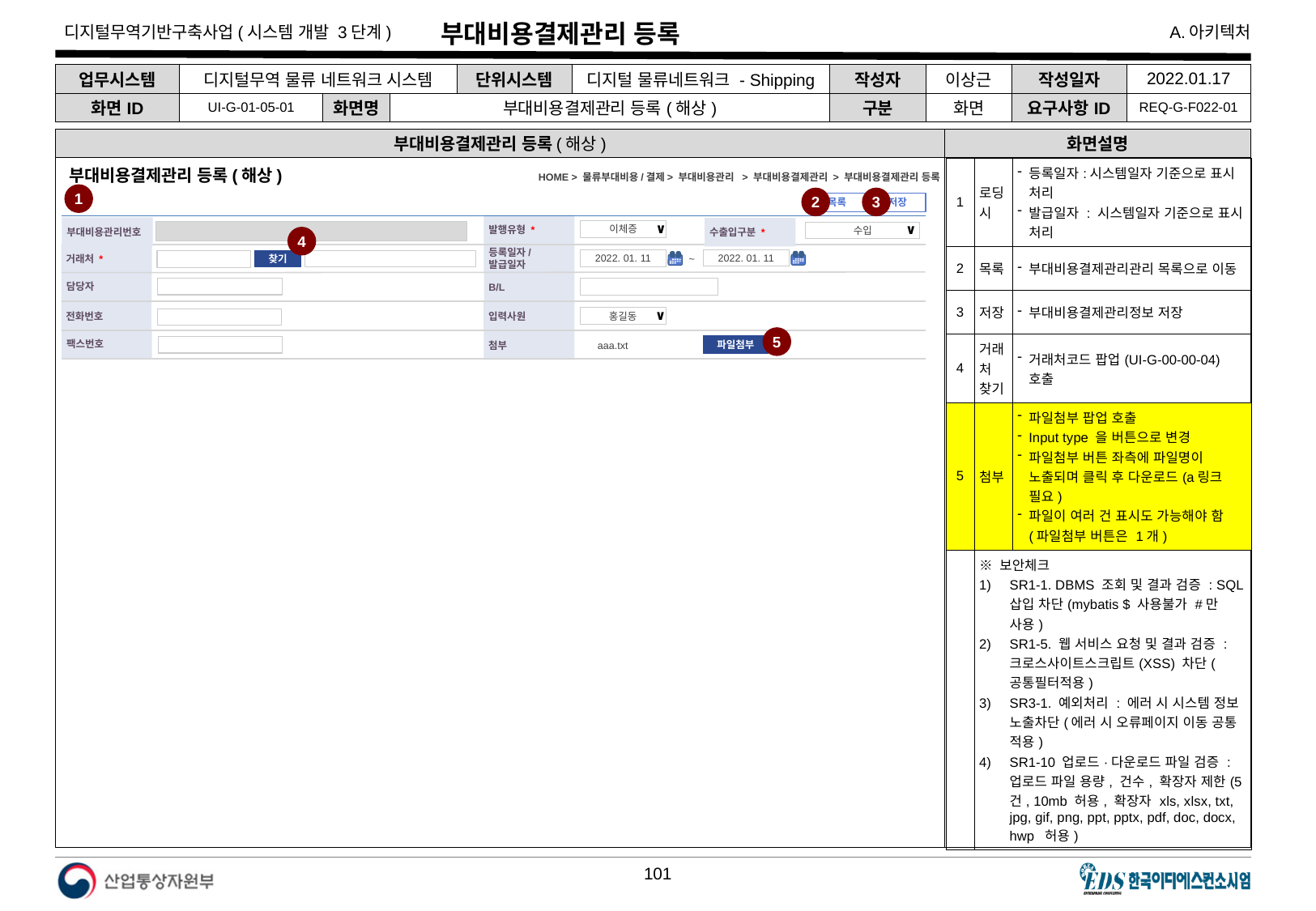

# 부대비용결제관리 등록
| 업무시스템 | 디지털무역 물류 네트워크 시스템 |  |  | 단위시스템 | 디지털 물류네트워크 - Shipping | 작성자 | 이상근 | 작성일자 | 2022.01.17 |
| --- | --- | --- | --- | --- | --- | --- | --- | --- | --- |
| 화면ID | UI-G-01-05-01 | 화면명 | 부대비용결제관리 등록(해상) |  |  | 구분 | 화면 | 요구사항ID | REQ-G-F022-01 |
부대비용결제관리 등록(해상)

화면설명

| 1 | 로딩시 | 등록일자:시스템일자 기준으로 표시 처리 발급일자 : 시스템일자 기준으로 표시 처리 |
| --- | --- | --- |
| 2 | 목록 | 부대비용결제관리관리 목록으로 이동 |
| 3 | 저장 | 부대비용결제관리정보 저장 |
| 4 | 거래처 찾기 | 거래처코드 팝업(UI-G-00-00-04)호출 |
| 5 | 첨부 | 파일첨부 팝업 호출 Input type 을 버튼으로 변경 파일첨부 버튼 좌측에 파일명이 노출되며 클릭 후 다운로드(a링크 필요) 파일이 여러 건 표시도 가능해야 함 (파일첨부 버튼은 1개) |
|  | ※ 보안체크 SR1-1. DBMS 조회 및 결과 검증 : SQL 삽입 차단(mybatis $ 사용불가 #만 사용) SR1-5. 웹 서비스 요청 및 결과 검증 : 크로스사이트스크립트(XSS) 차단(공통필터적용) SR3-1. 예외처리 : 에러 시 시스템 정보 노출차단(에러 시 오류페이지 이동 공통 적용) SR1-10 업로드·다운로드 파일 검증 : 업로드 파일 용량, 건수, 확장자 제한(5건, 10mb 허용, 확장자 xls, xlsx, txt, jpg, gif, png, ppt, pptx, pdf, doc, docx, hwp 허용) |  |
HOME > 물류부대비용/결제> 부대비용관리  > 부대비용결제관리 > 부대비용결제관리 등록
부대비용결제관리 등록(해상)
1
2
3
목록
저장
발행유형 *
수출입구분 *
부대비용관리번호
이체증
∨

수입
∨
4
거래처 *
등록일자/
발급일자
2022. 01. 11

2022. 01. 11

~
찾기
담당자
B/L

전화번호
입력사원
홍길동
∨

5
팩스번호
첨부
aaa.txt
파일첨부